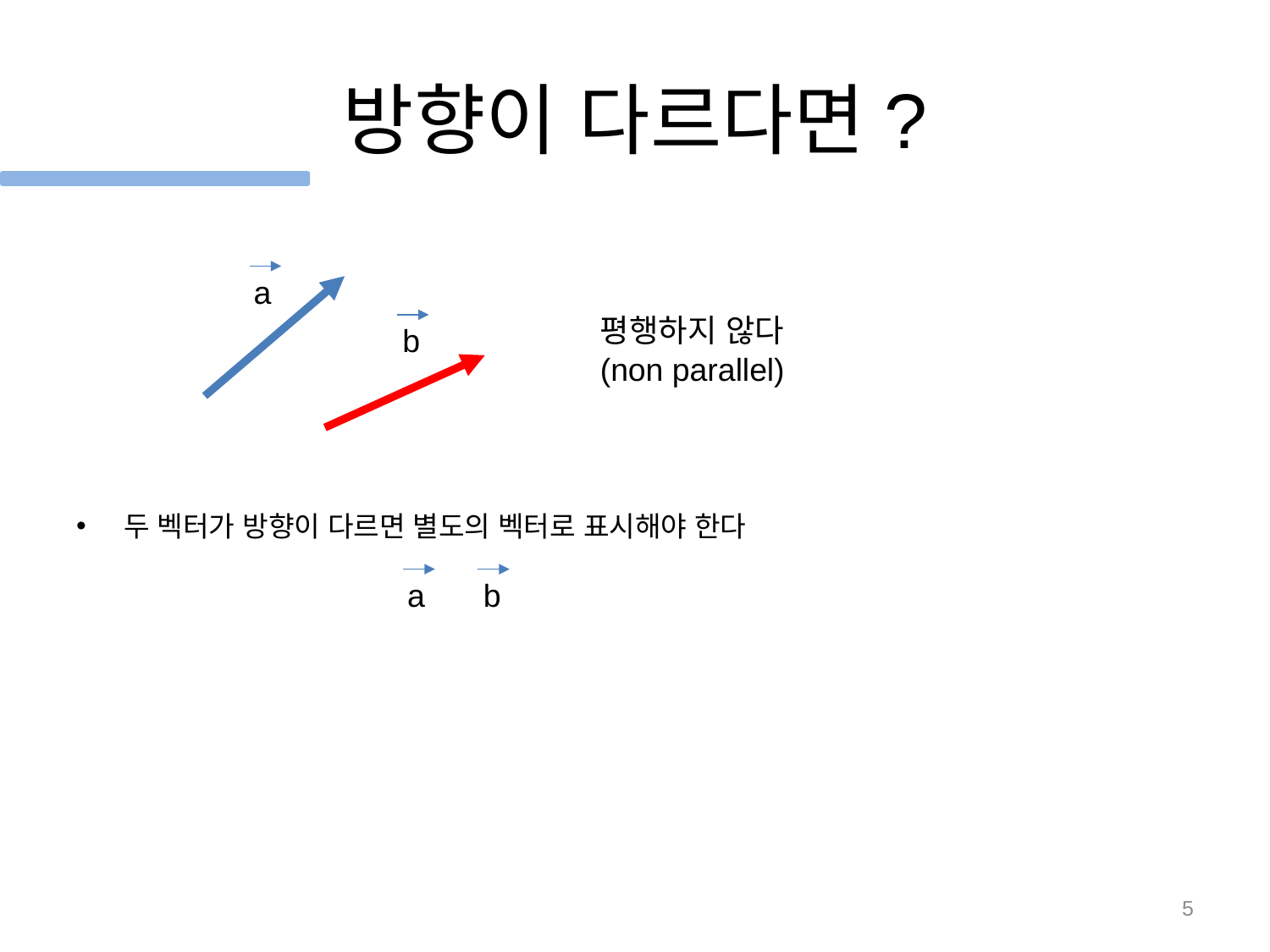

# 방향이 다르다면?

 a
평행하지 않다
(non parallel)
 b
두 벡터가 방향이 다르면 별도의 벡터로 표시해야 한다
 a
 b
5